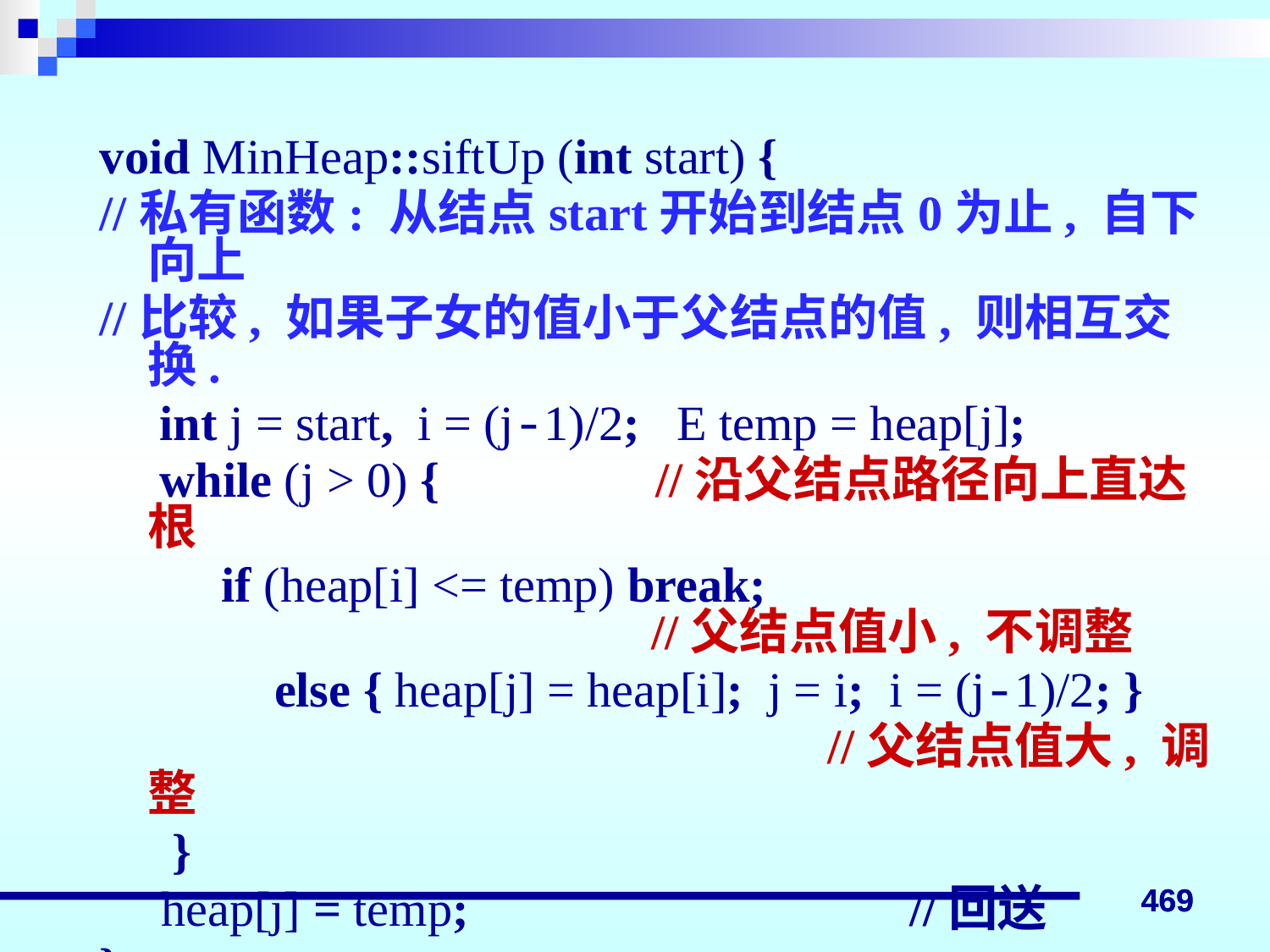

void MinHeap::siftUp (int start) {
//私有函数: 从结点start开始到结点0为止, 自下向上
//比较, 如果子女的值小于父结点的值, 则相互交换.
	 int j = start,  i = (j-1)/2;   E temp = heap[j];
	 while (j > 0) {		//沿父结点路径向上直达根
	      if (heap[i] <= temp) break;							          //父结点值小, 不调整
		else { heap[j] = heap[i];  j = i;  i = (j-1)/2; }
					              //父结点值大, 调整
	  }
     heap[j] = temp;				//回送
};

469
469